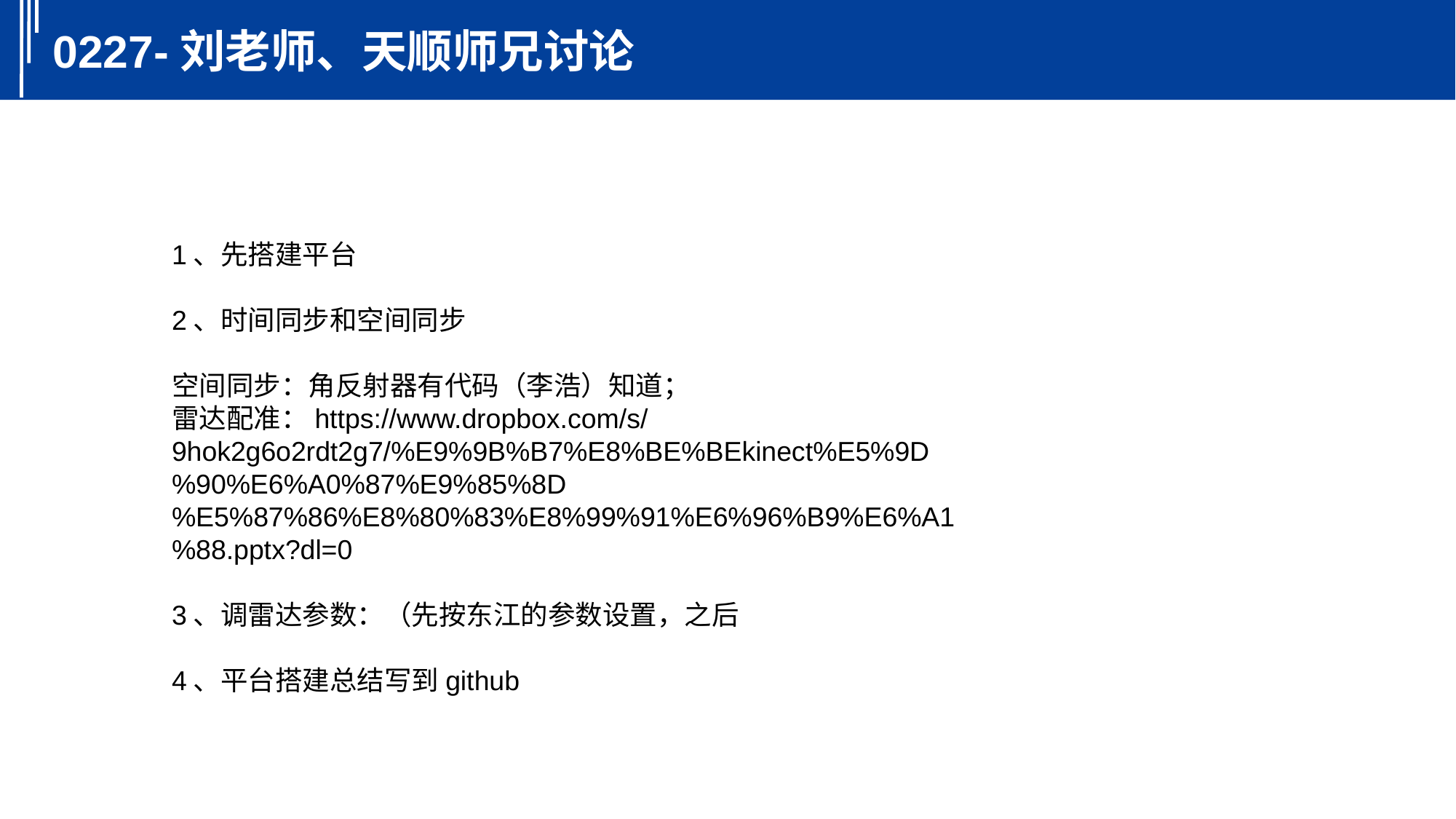

0227-刘老师、天顺师兄讨论
1、先搭建平台

2、时间同步和空间同步

空间同步：角反射器有代码（李浩）知道；
雷达配准：https://www.dropbox.com/s/9hok2g6o2rdt2g7/%E9%9B%B7%E8%BE%BEkinect%E5%9D%90%E6%A0%87%E9%85%8D%E5%87%86%E8%80%83%E8%99%91%E6%96%B9%E6%A1%88.pptx?dl=0

3、调雷达参数：（先按东江的参数设置，之后

4、平台搭建总结写到github